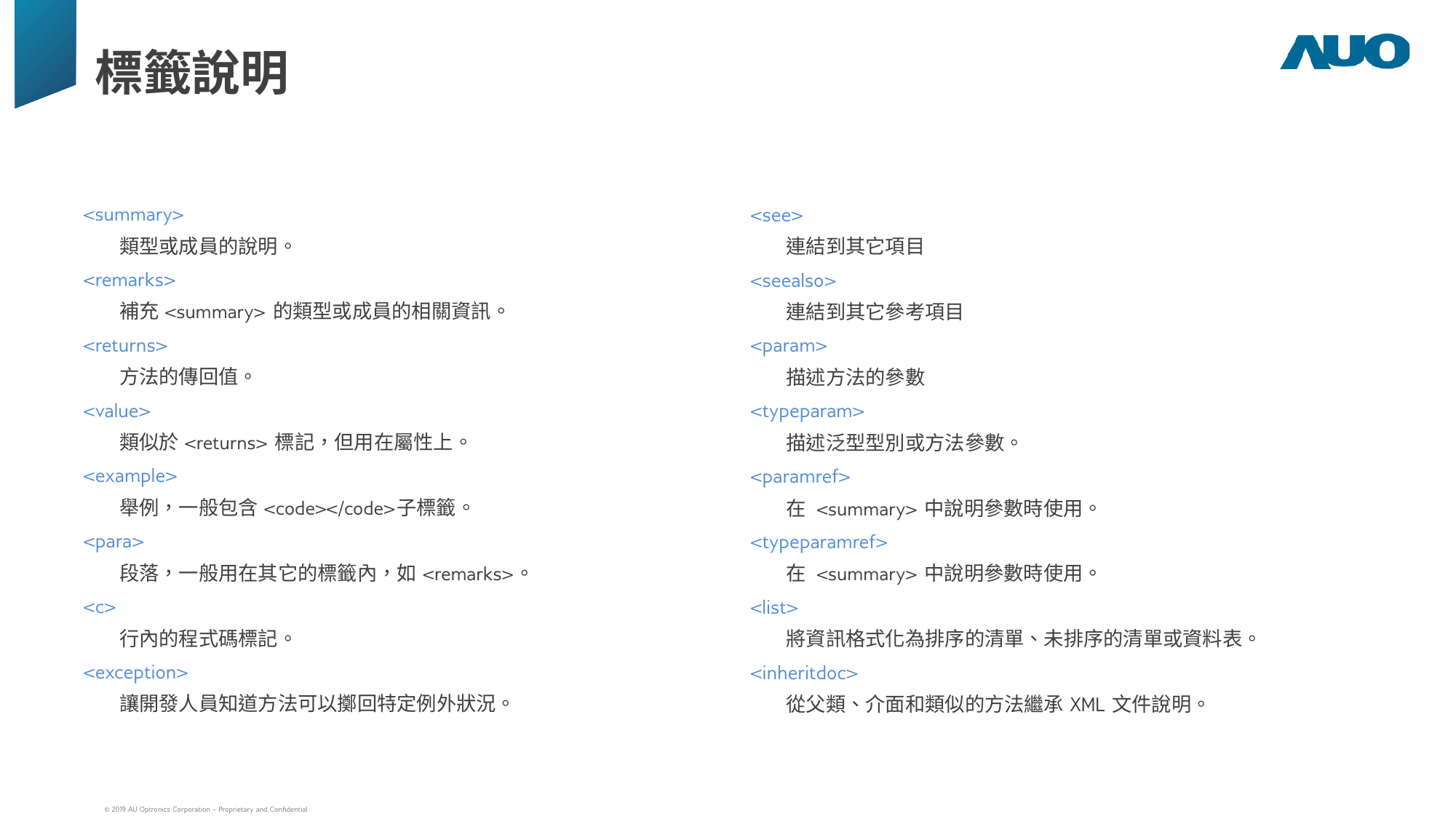

# 標籤說明
<summary>
	類型或成員的說明。
<remarks>
	補充 <summary> 的類型或成員的相關資訊。
<returns>
	方法的傳回值。
<value>
	類似於 <returns> 標記，但用在屬性上。
<example>
	舉例，一般包含 <code></code>子標籤。
<para>
	段落，一般用在其它的標籤內，如 <remarks>。
<c>
	行內的程式碼標記。
<exception>
	讓開發人員知道方法可以擲回特定例外狀況。
<see>
	連結到其它項目
<seealso>
	連結到其它參考項目
<param>
	描述方法的參數
<typeparam>
	描述泛型型別或方法參數。
<paramref>
	在  <summary> 中說明參數時使用。
<typeparamref>
	在  <summary> 中說明參數時使用。
<list>
	將資訊格式化為排序的清單、未排序的清單或資料表。
<inheritdoc>
	從父類、介面和類似的方法繼承 XML 文件說明。